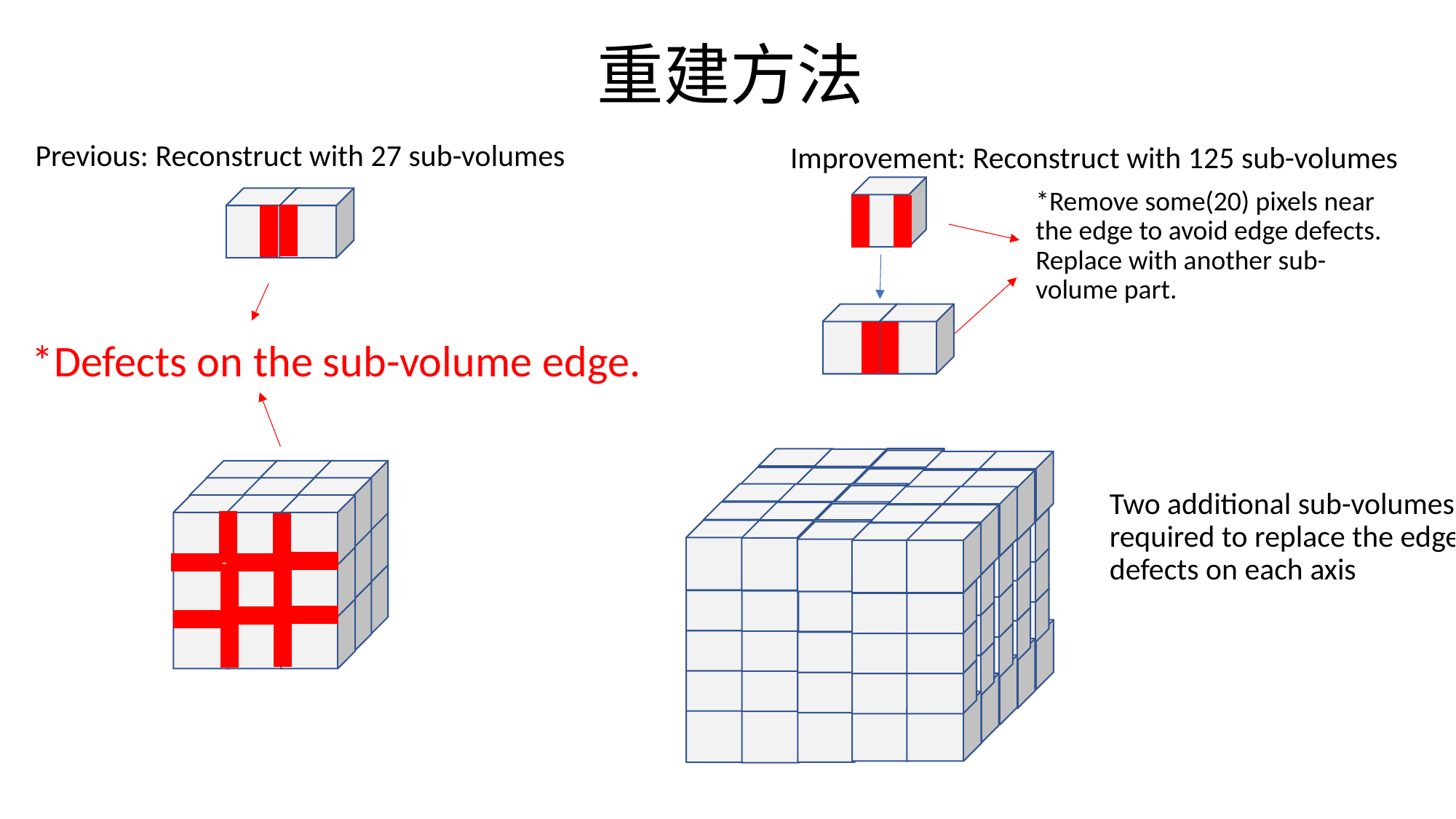

# 重建方法
Previous: Reconstruct with 27 sub-volumes
Improvement: Reconstruct with 125 sub-volumes

*Remove some(20) pixels near the edge to avoid edge defects. Replace with another sub-volume part.

*Defects on the sub-volume edge.

Two additional sub-volumes required to replace the edge defects on each axis